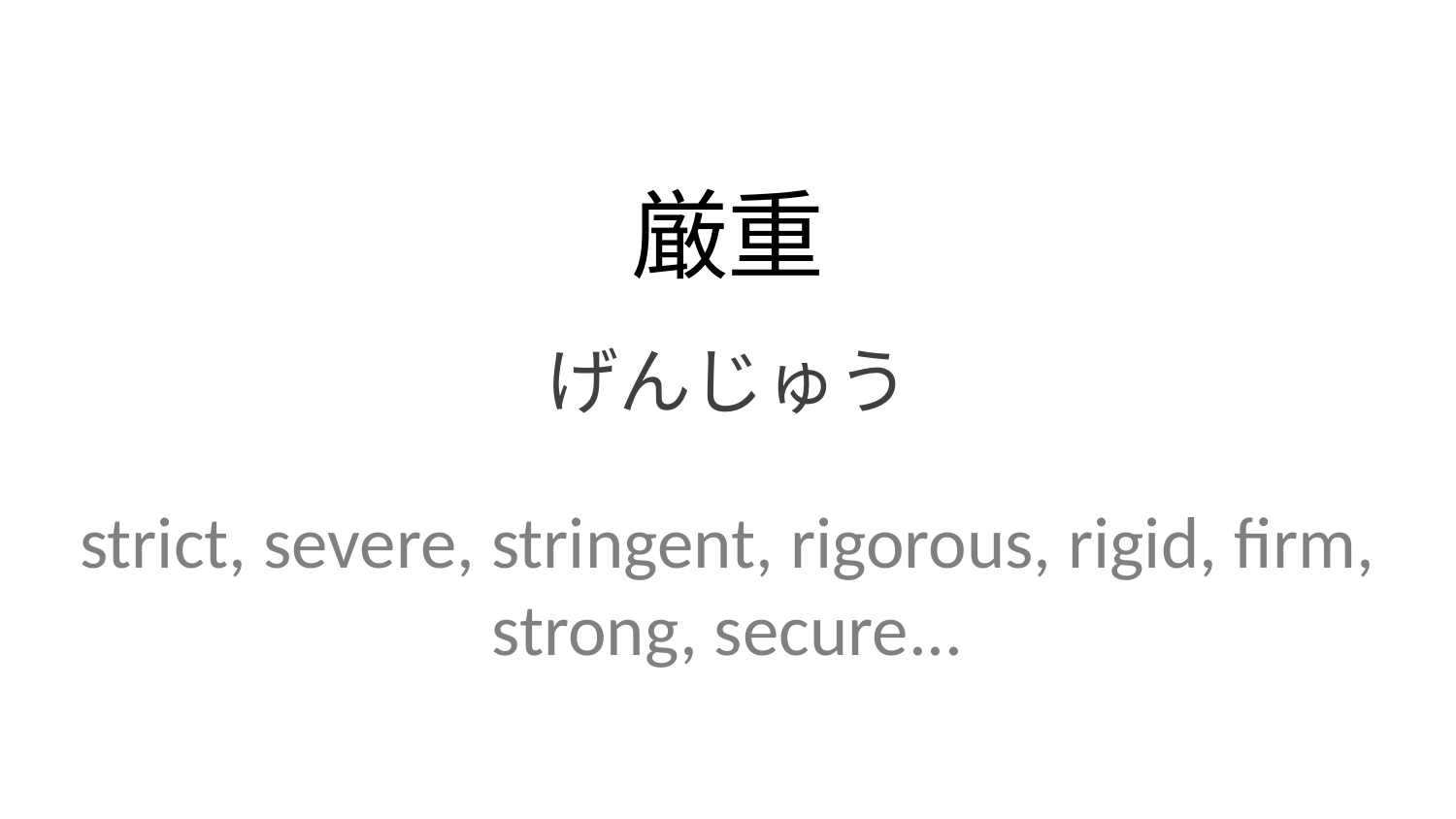

厳重

げんじゅう
strict, severe, stringent, rigorous, rigid, firm, strong, secure...